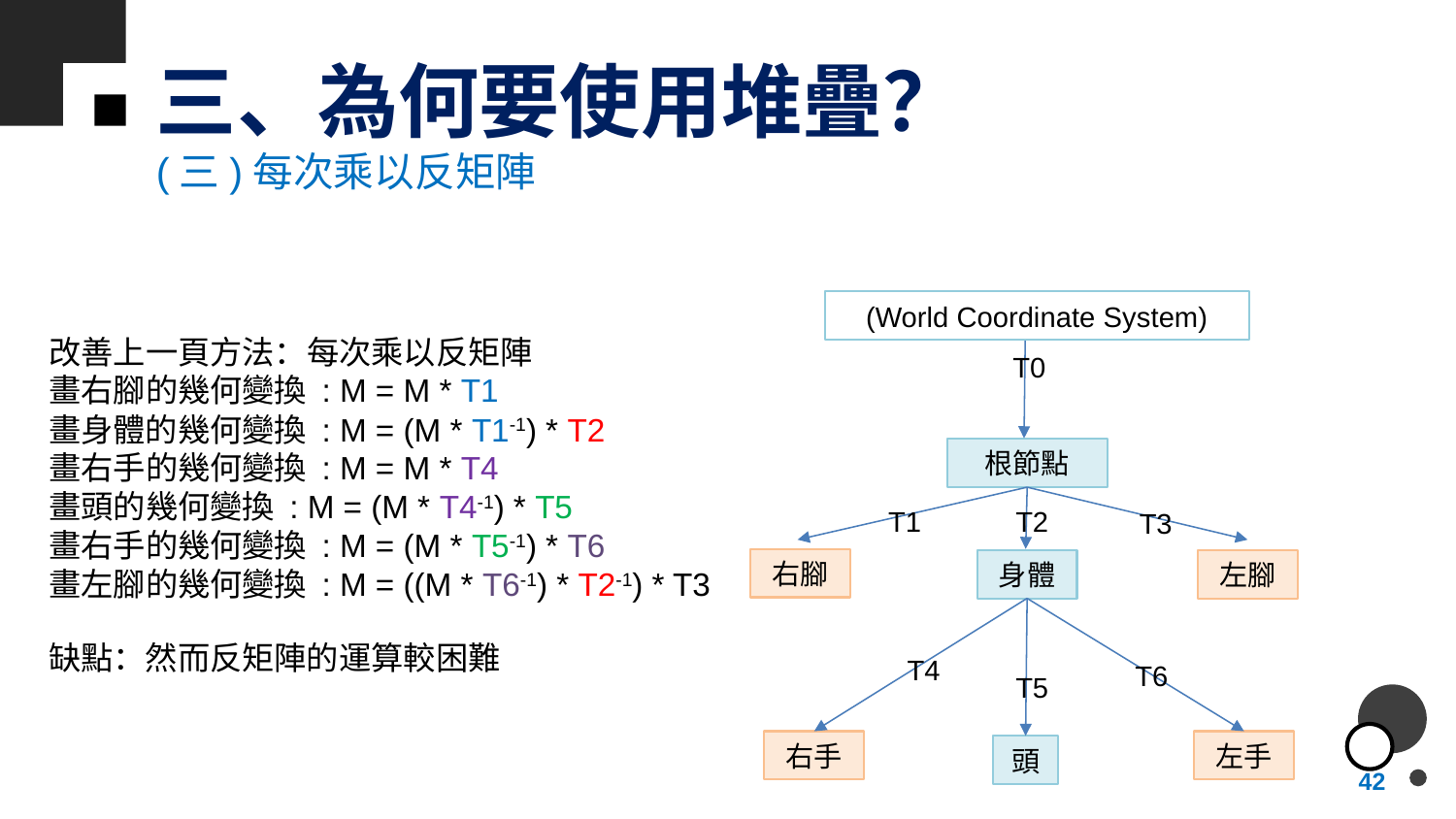

# 三、為何要使用堆疊？
(三)每次乘以反矩陣
(World Coordinate System)
T0
根節點
T1
T2
T3
右腳
身體
左腳
T4
T6
T5
右手
左手
頭
改善上一頁方法：每次乘以反矩陣
畫右腳的幾何變換 : M = M * T1
畫身體的幾何變換 : M = (M * T1-1) * T2
畫右手的幾何變換 : M = M * T4
畫頭的幾何變換 : M = (M * T4-1) * T5
畫右手的幾何變換 : M = (M * T5-1) * T6
畫左腳的幾何變換 : M = ((M * T6-1) * T2-1) * T3
缺點：然而反矩陣的運算較困難

42